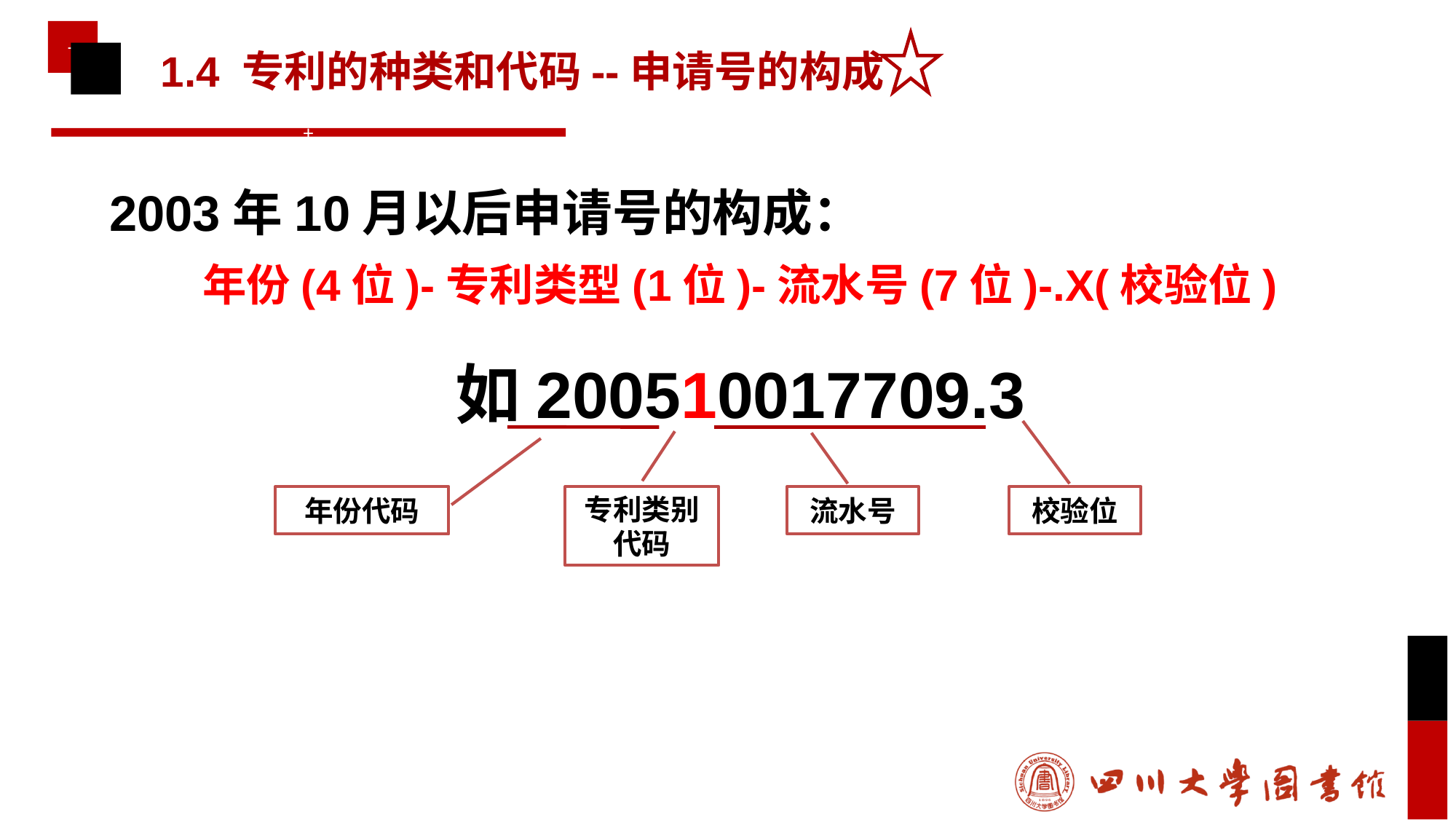

# 1.4 专利的种类和代码--申请号的构成
2003年10月以后申请号的构成：
年份(4位)-专利类型(1位)-流水号(7位)-.X(校验位)

如200510017709.3

年份代码
专利类别代码
流水号
校验位